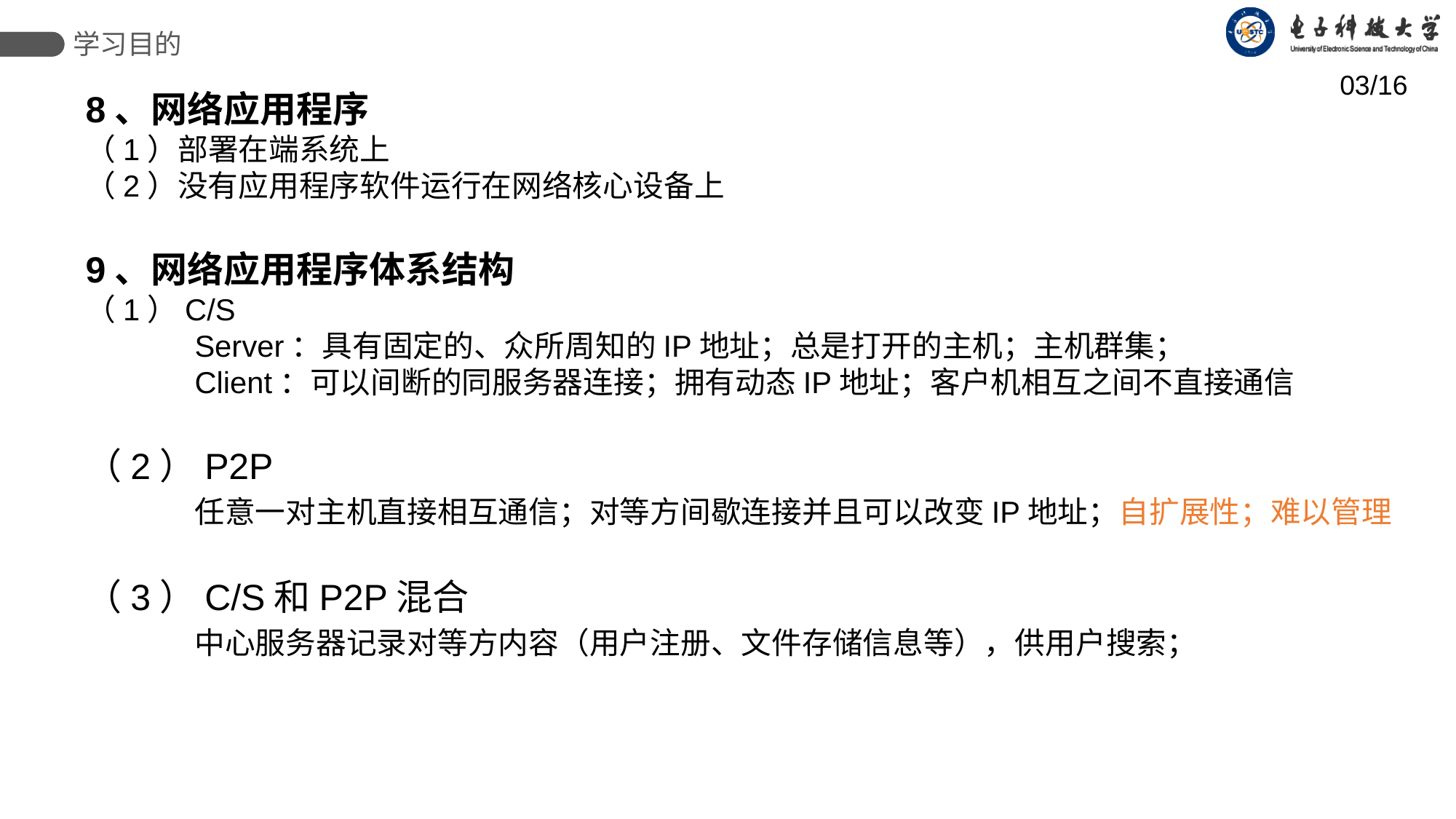

学习目的
03/16
8、网络应用程序
（1）部署在端系统上
（2）没有应用程序软件运行在网络核心设备上

9、网络应用程序体系结构
（1）C/S
	Server：具有固定的、众所周知的IP地址；总是打开的主机；主机群集；
	Client：可以间断的同服务器连接；拥有动态IP地址；客户机相互之间不直接通信

（2）P2P
	任意一对主机直接相互通信；对等方间歇连接并且可以改变IP地址；自扩展性；难以管理

（3）C/S和P2P混合
	中心服务器记录对等方内容（用户注册、文件存储信息等），供用户搜索；